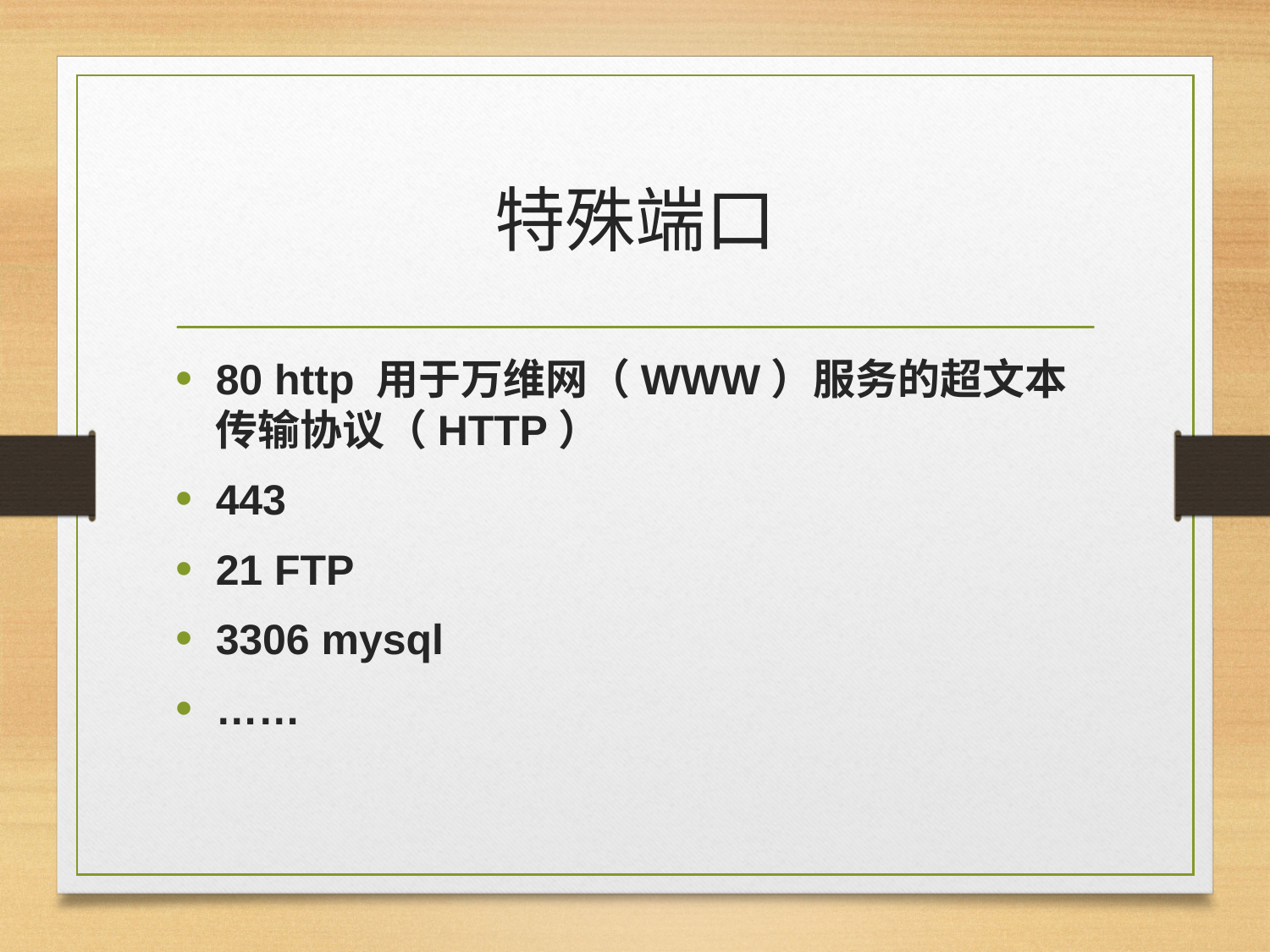

# 特殊端口
80 http 用于万维网（WWW）服务的超文本传输协议（HTTP）
443
21 FTP
3306 mysql
……